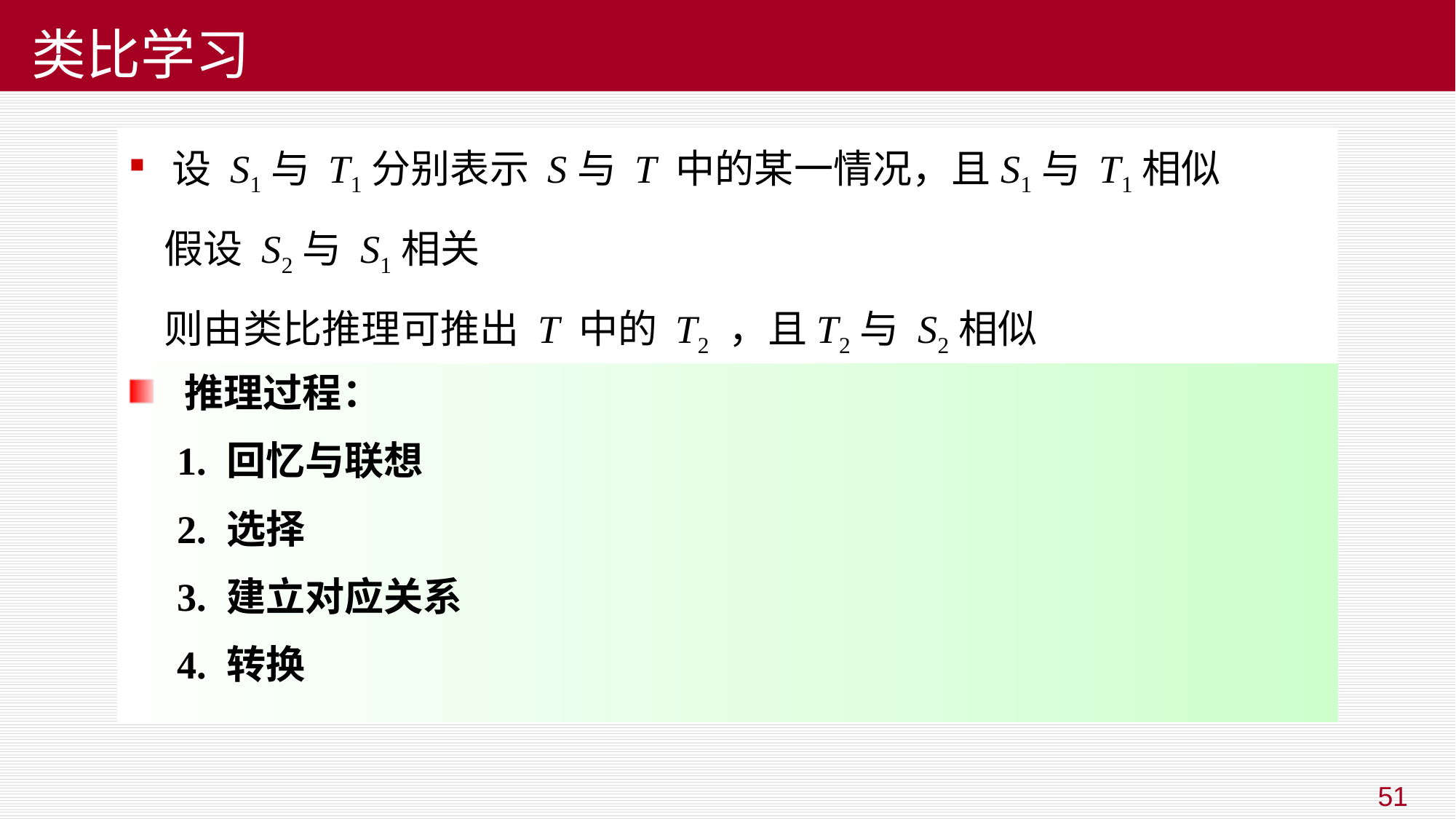

# 类比学习
 设 S1与 T1分别表示 S与 T 中的某一情况，且S1与 T1相似
   假设 S2与 S1相关
   则由类比推理可推出 T 中的 T2 ，且T2与 S2相似
推理过程：
     1. 回忆与联想
     2. 选择
     3. 建立对应关系
     4. 转换
51